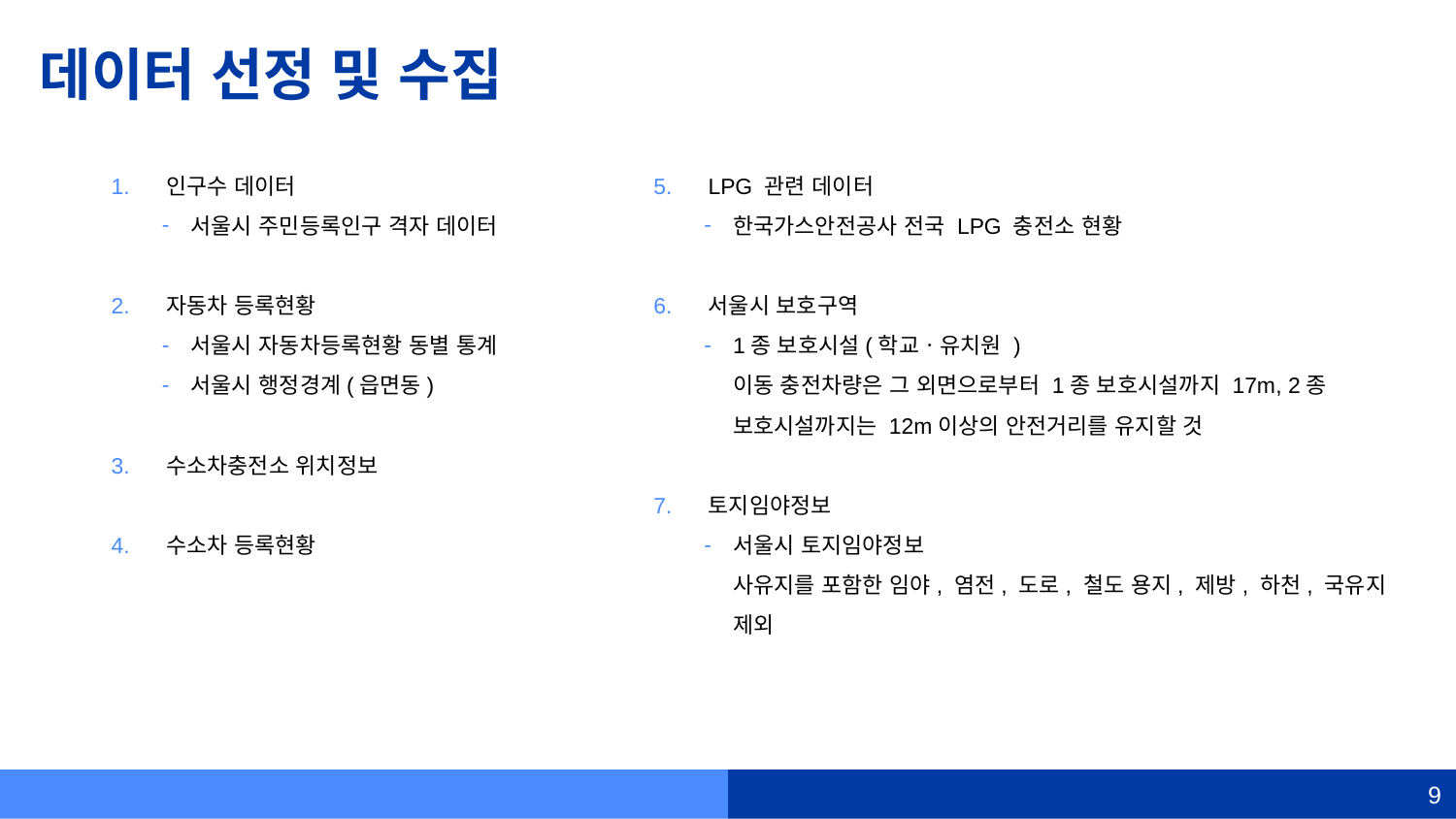

# 데이터 선정 및 수집
인구수 데이터
서울시 주민등록인구 격자 데이터

자동차 등록현황
서울시 자동차등록현황 동별 통계
서울시 행정경계(읍면동)

수소차충전소 위치정보

수소차 등록현황
LPG 관련 데이터
한국가스안전공사 전국 LPG 충전소 현황

서울시 보호구역
1종 보호시설(학교ㆍ유치원 )
이동 충전차량은 그 외면으로부터 1종 보호시설까지 17m, 2종 보호시설까지는 12m이상의 안전거리를 유지할 것

토지임야정보
서울시 토지임야정보
사유지를 포함한 임야, 염전, 도로, 철도 용지, 제방, 하천, 국유지 제외

9